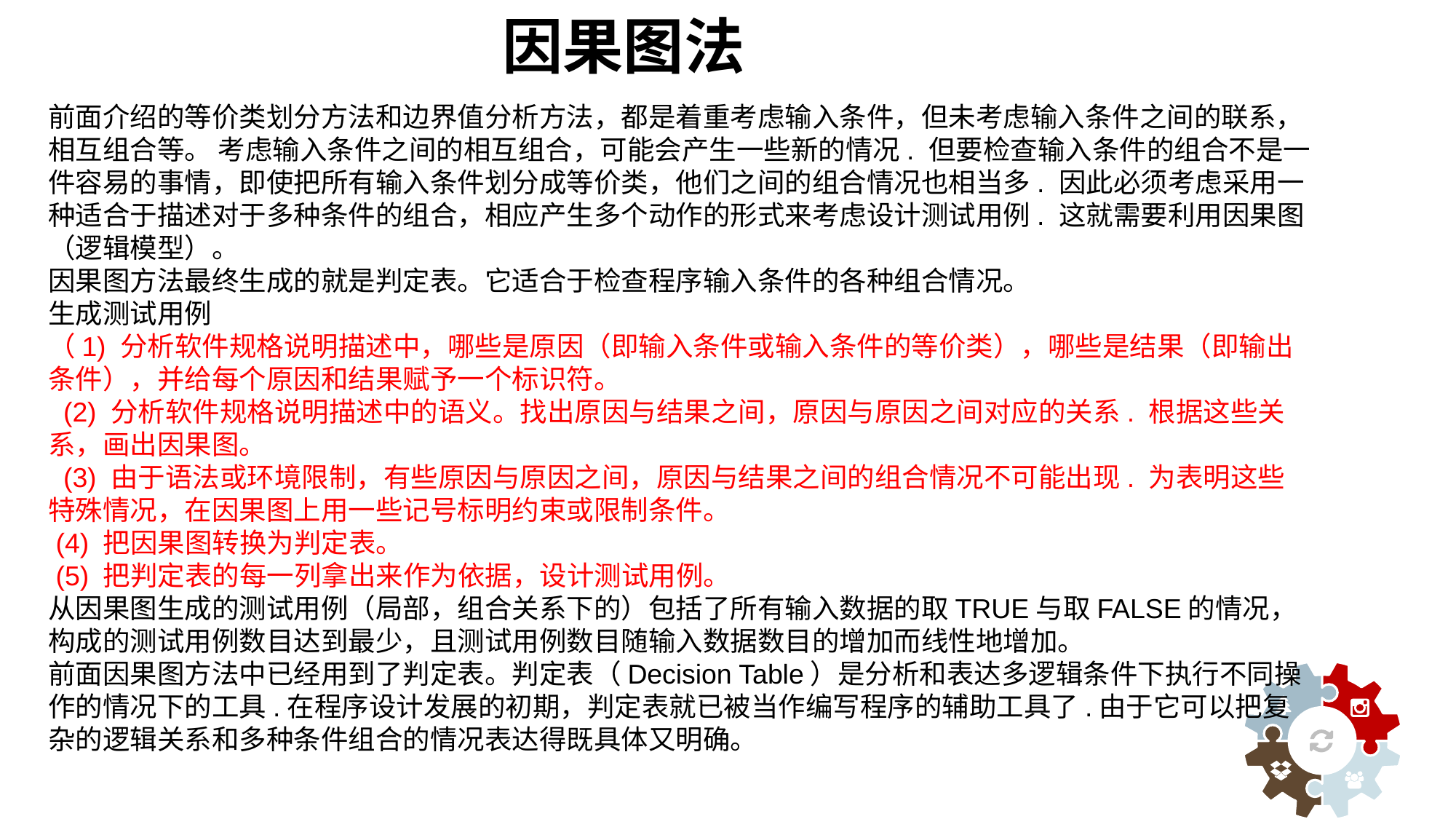

因果图法
前面介绍的等价类划分方法和边界值分析方法，都是着重考虑输入条件，但未考虑输入条件之间的联系，相互组合等。 考虑输入条件之间的相互组合，可能会产生一些新的情况. 但要检查输入条件的组合不是一件容易的事情，即使把所有输入条件划分成等价类，他们之间的组合情况也相当多. 因此必须考虑采用一种适合于描述对于多种条件的组合，相应产生多个动作的形式来考虑设计测试用例. 这就需要利用因果图（逻辑模型）。
因果图方法最终生成的就是判定表。它适合于检查程序输入条件的各种组合情况。
生成测试用例
（1) 分析软件规格说明描述中，哪些是原因（即输入条件或输入条件的等价类），哪些是结果（即输出条件），并给每个原因和结果赋予一个标识符。
  (2) 分析软件规格说明描述中的语义。找出原因与结果之间，原因与原因之间对应的关系. 根据这些关系，画出因果图。
  (3) 由于语法或环境限制，有些原因与原因之间，原因与结果之间的组合情况不可能出现. 为表明这些特殊情况，在因果图上用一些记号标明约束或限制条件。
 (4) 把因果图转换为判定表。
 (5) 把判定表的每一列拿出来作为依据，设计测试用例。
从因果图生成的测试用例（局部，组合关系下的）包括了所有输入数据的取TRUE与取FALSE的情况，构成的测试用例数目达到最少，且测试用例数目随输入数据数目的增加而线性地增加。
前面因果图方法中已经用到了判定表。判定表（Decision Table）是分析和表达多逻辑条件下执行不同操作的情况下的工具.在程序设计发展的初期，判定表就已被当作编写程序的辅助工具了.由于它可以把复杂的逻辑关系和多种条件组合的情况表达得既具体又明确。